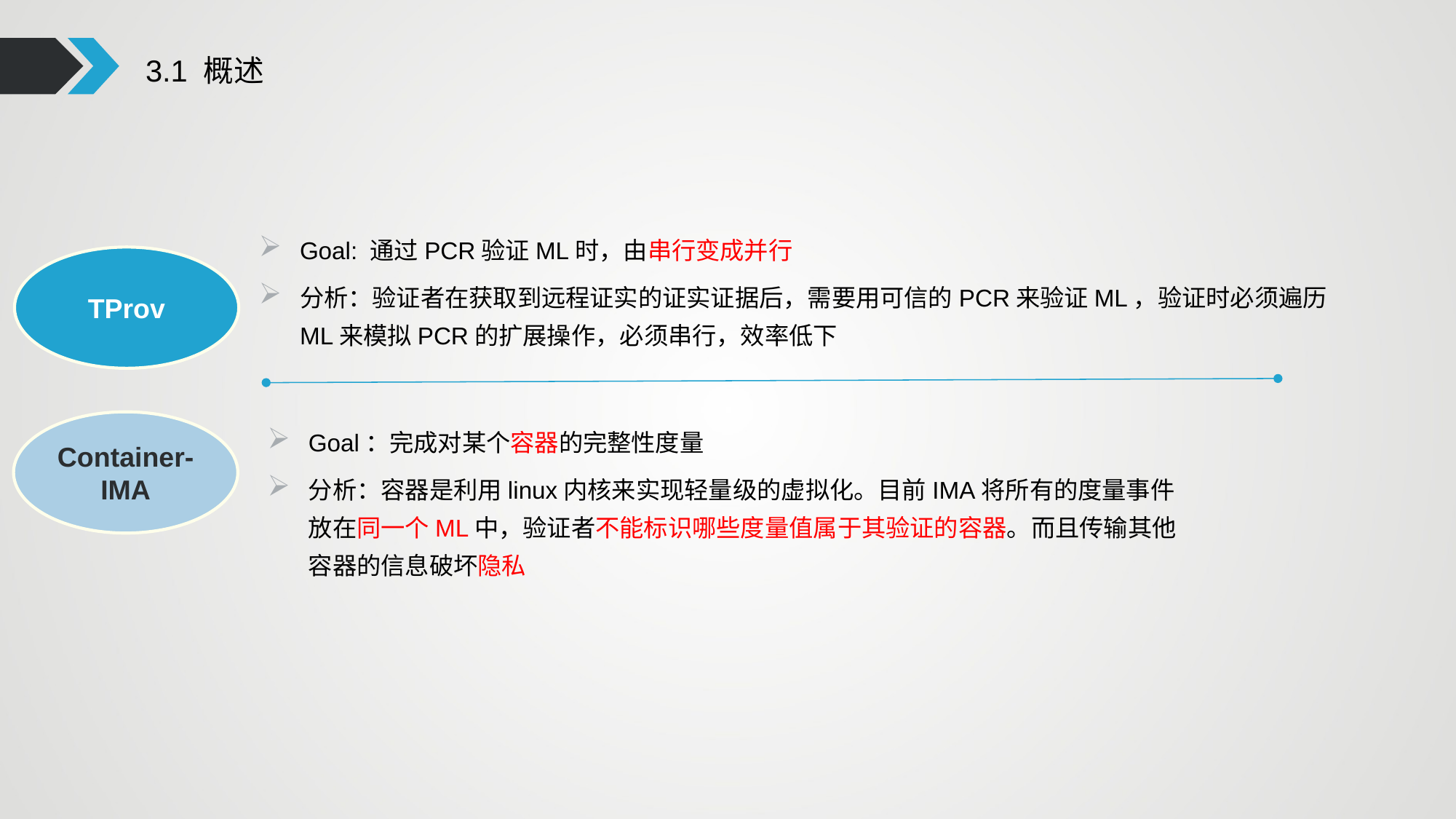

3.1 概述
Goal: 通过PCR验证ML时，由串行变成并行
分析：验证者在获取到远程证实的证实证据后，需要用可信的PCR来验证ML，验证时必须遍历ML来模拟PCR的扩展操作，必须串行，效率低下
TProv
Container-IMA
Goal：完成对某个容器的完整性度量
分析：容器是利用linux内核来实现轻量级的虚拟化。目前IMA将所有的度量事件放在同一个ML中，验证者不能标识哪些度量值属于其验证的容器。而且传输其他容器的信息破坏隐私